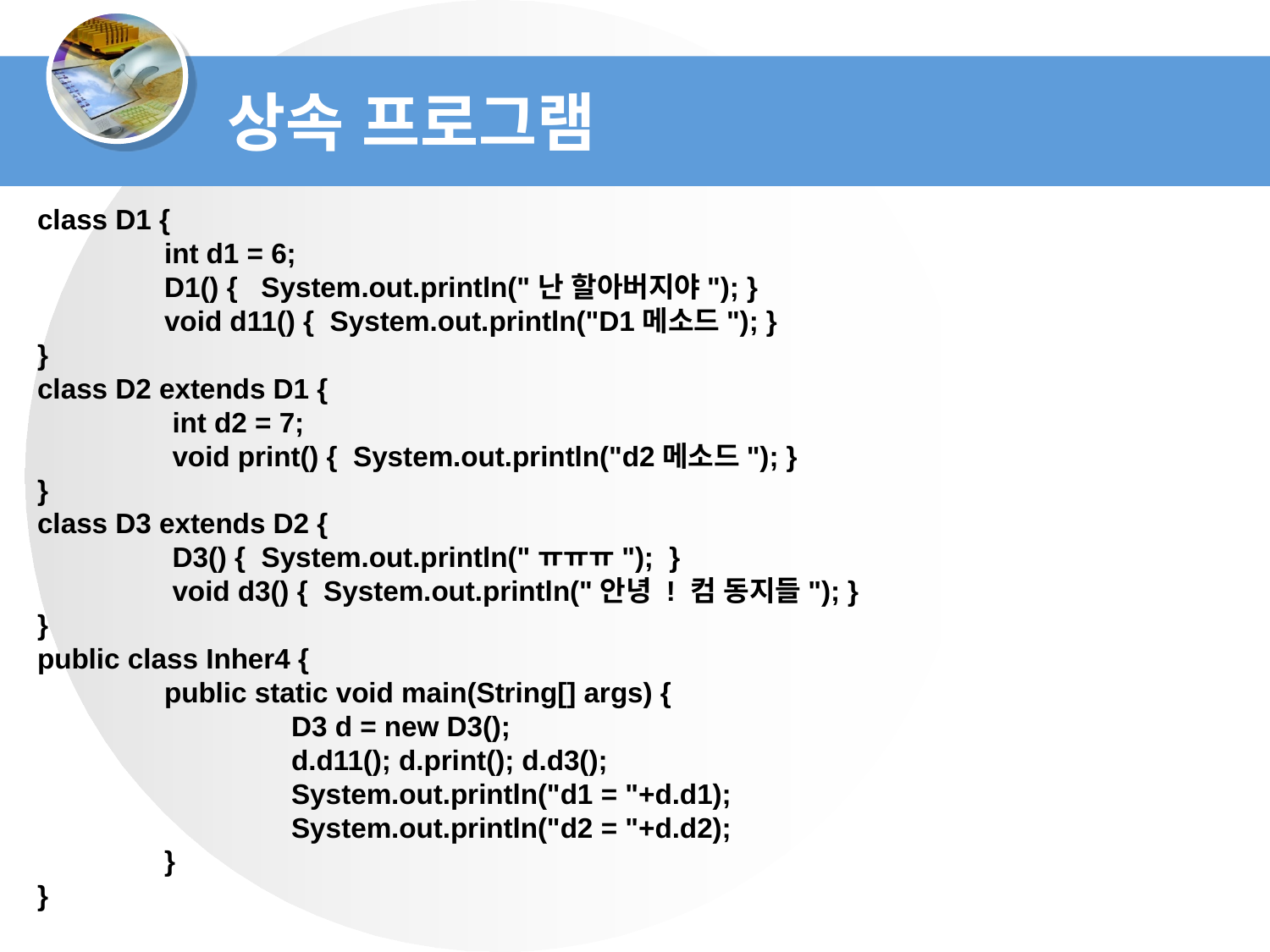

상속 프로그램
class D1 {
	int d1 = 6;
	D1() {   System.out.println("난 할아버지야"); }
	void d11() {  System.out.println("D1메소드"); }
}
class D2 extends D1 {
	 int d2 = 7;
	 void print() {  System.out.println("d2메소드"); }
}
class D3 extends D2 {
	 D3() {  System.out.println("ㅠㅠㅠ");  }
	 void d3() {  System.out.println("안녕 ! 컴 동지들"); }
}
public class Inher4 {
	public static void main(String[] args) {
		D3 d = new D3();
		d.d11(); d.print(); d.d3();
		System.out.println("d1 = "+d.d1);
		System.out.println("d2 = "+d.d2);
	}
}